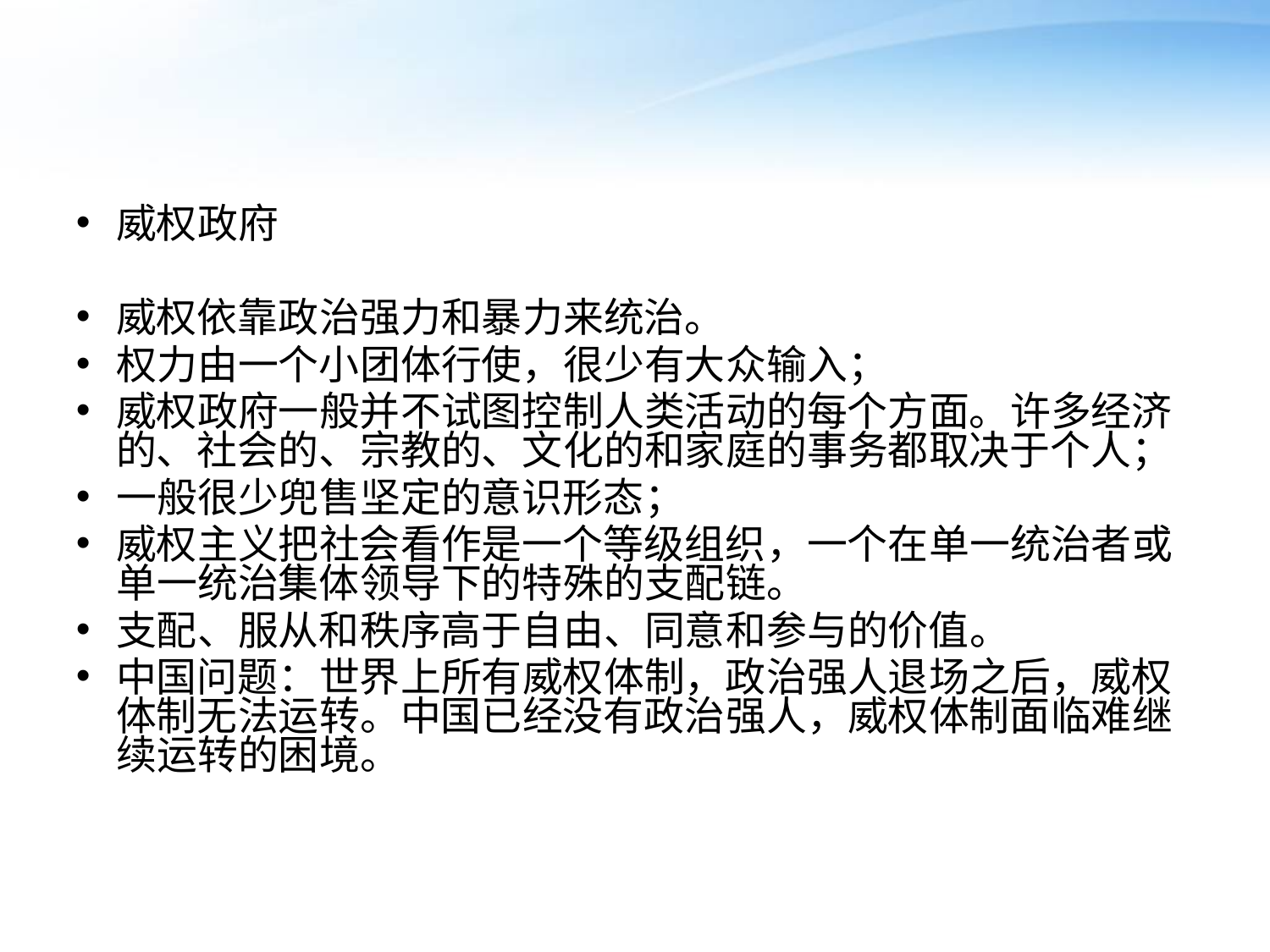

#
威权政府

威权依靠政治强力和暴力来统治。
权力由一个小团体行使，很少有大众输入；
威权政府一般并不试图控制人类活动的每个方面。许多经济的、社会的、宗教的、文化的和家庭的事务都取决于个人；
一般很少兜售坚定的意识形态；
威权主义把社会看作是一个等级组织，一个在单一统治者或单一统治集体领导下的特殊的支配链。
支配、服从和秩序高于自由、同意和参与的价值。
中国问题：世界上所有威权体制，政治强人退场之后，威权体制无法运转。中国已经没有政治强人，威权体制面临难继续运转的困境。